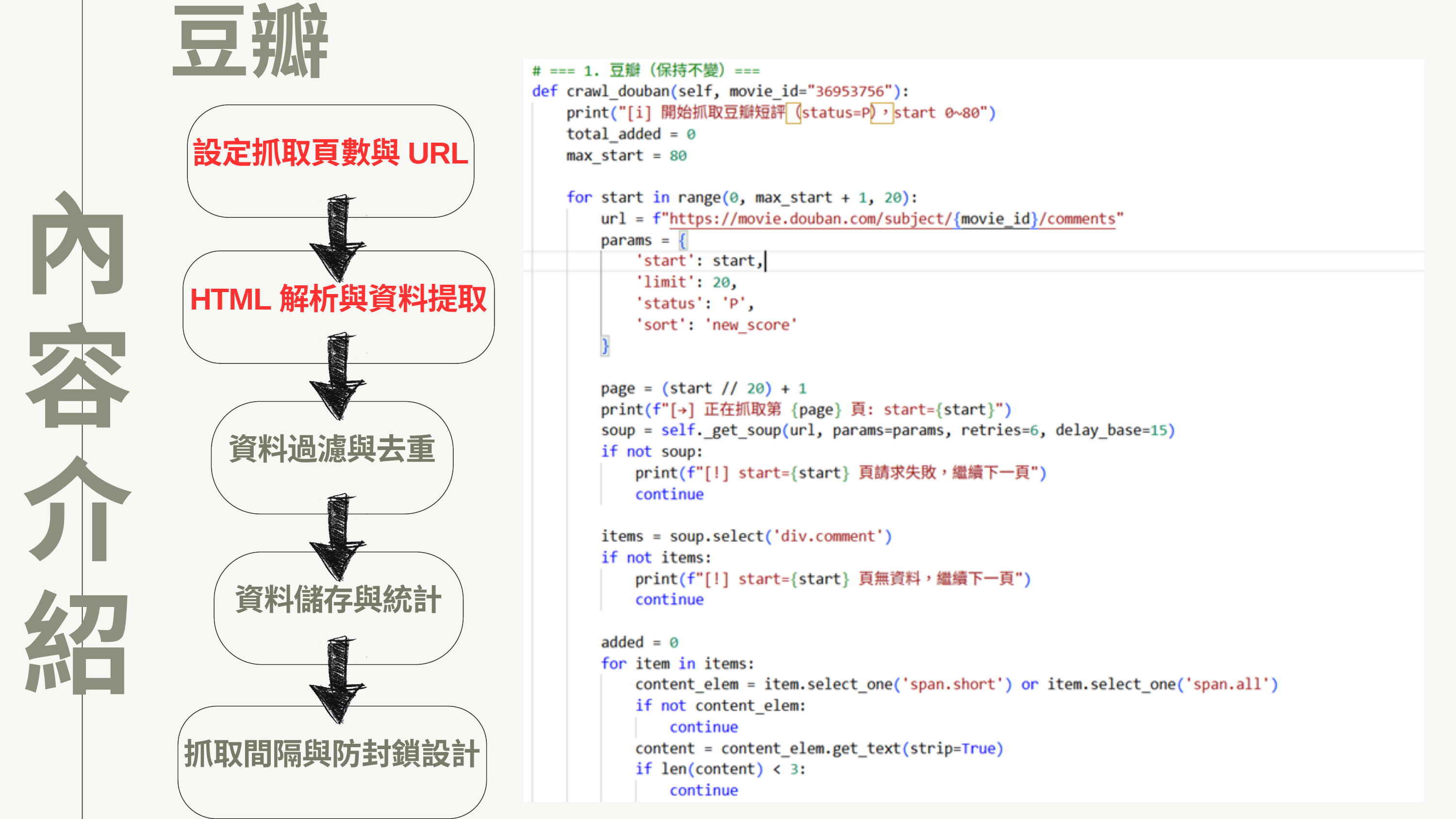

豆瓣
 內容介紹

設定抓取頁數與URL

HTML解析與資料提取

資料過濾與去重

資料儲存與統計

抓取間隔與防封鎖設計